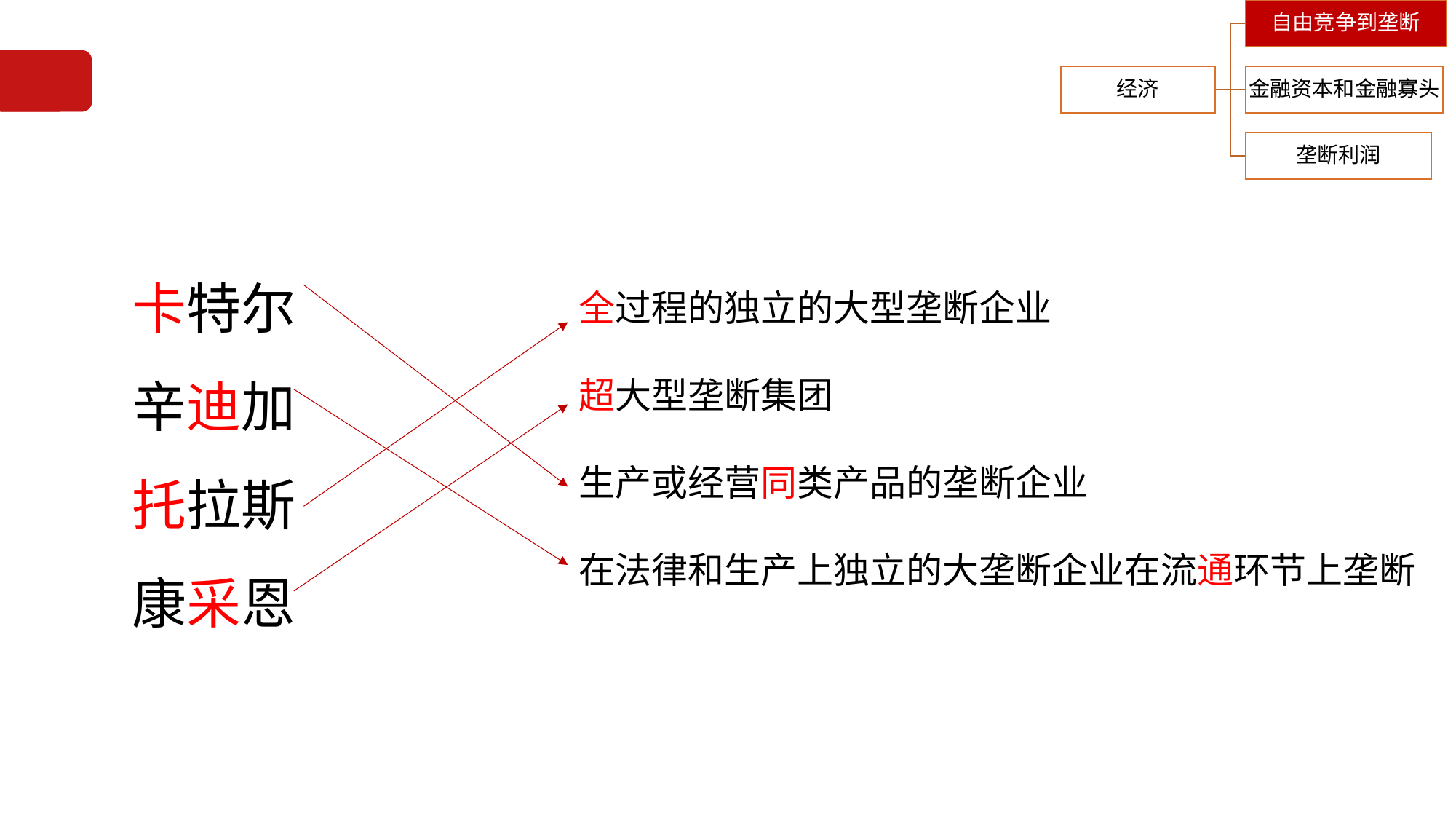

经济
自由竞争到垄断
金融资本和金融寡头
垄断利润
卡特尔
辛迪加
托拉斯
康采恩
全过程的独立的大型垄断企业
超大型垄断集团
生产或经营同类产品的垄断企业
在法律和生产上独立的大垄断企业在流通环节上垄断

12